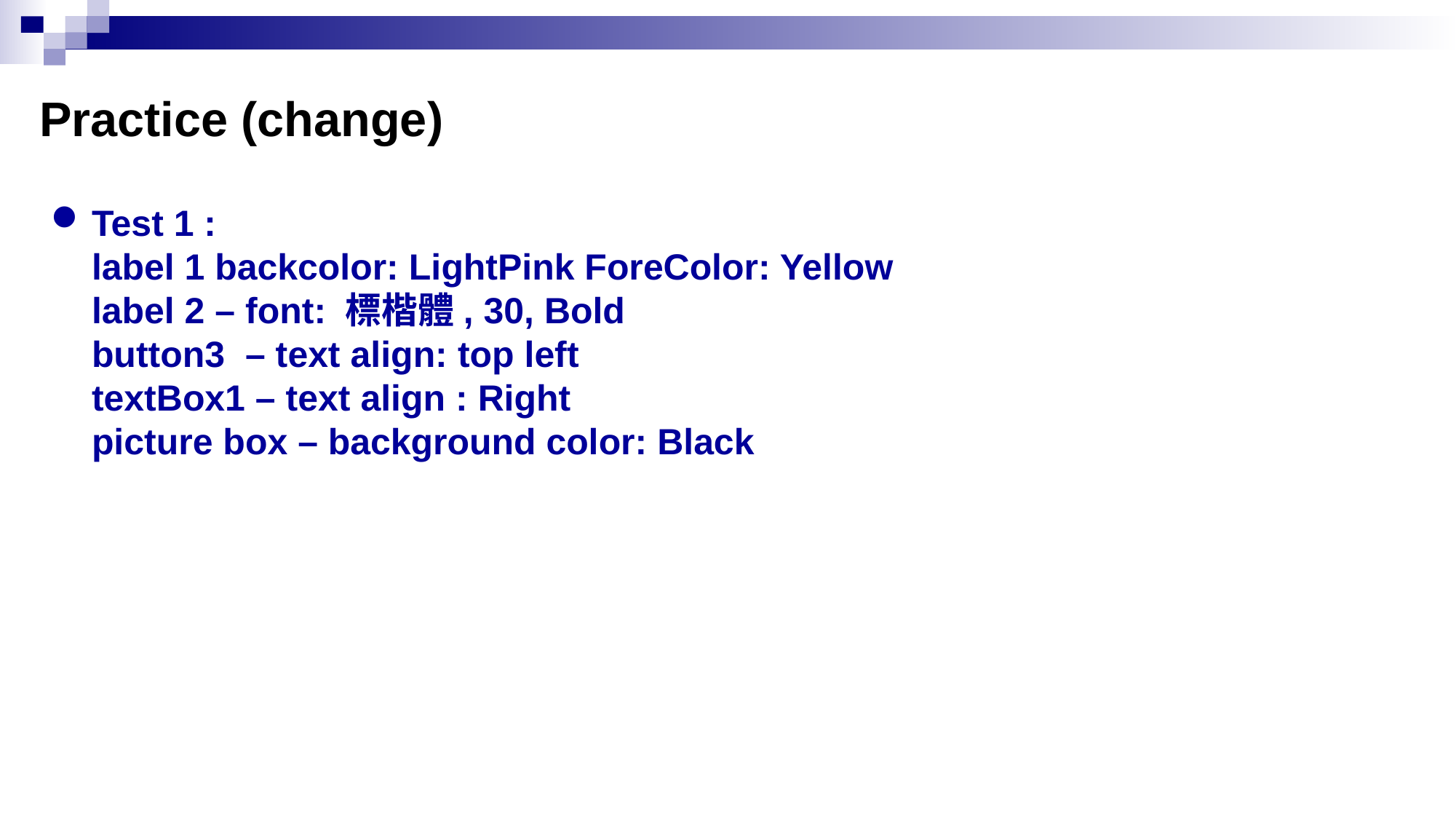

# Practice (change)
Test 1 :
label 1 backcolor: LightPink ForeColor: Yellow
label 2 – font: 標楷體, 30, Bold
button3  – text align: top left
textBox1 – text align : Right
picture box – background color: Black